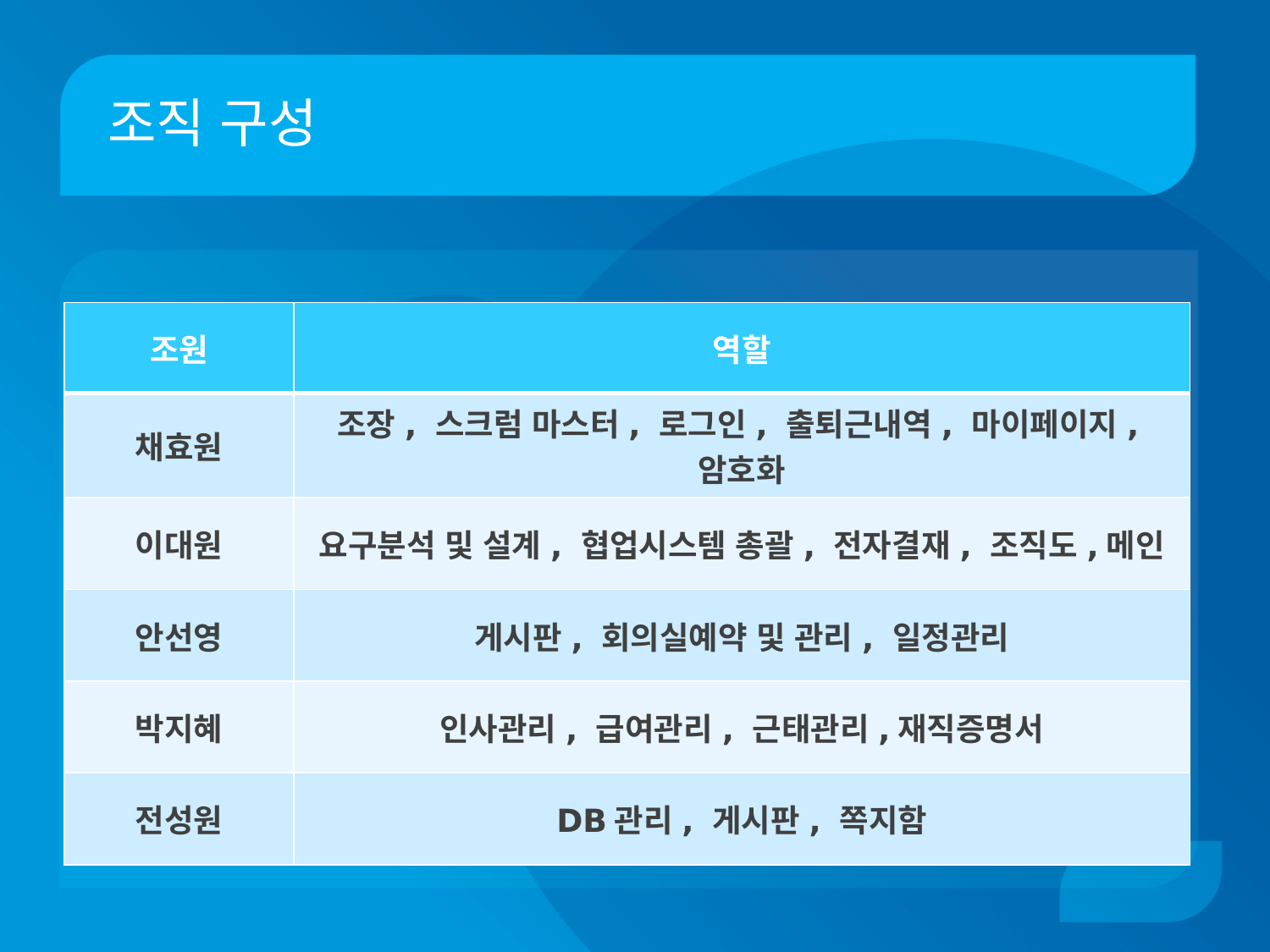

# 조직 구성
| 조원 | 역할 |
| --- | --- |
| 채효원 | 조장, 스크럼 마스터, 로그인, 출퇴근내역, 마이페이지,암호화 |
| 이대원 | 요구분석 및 설계, 협업시스템 총괄, 전자결재, 조직도,메인 |
| 안선영 | 게시판, 회의실예약 및 관리, 일정관리 |
| 박지혜 | 인사관리, 급여관리, 근태관리,재직증명서 |
| 전성원 | DB관리, 게시판, 쪽지함 |